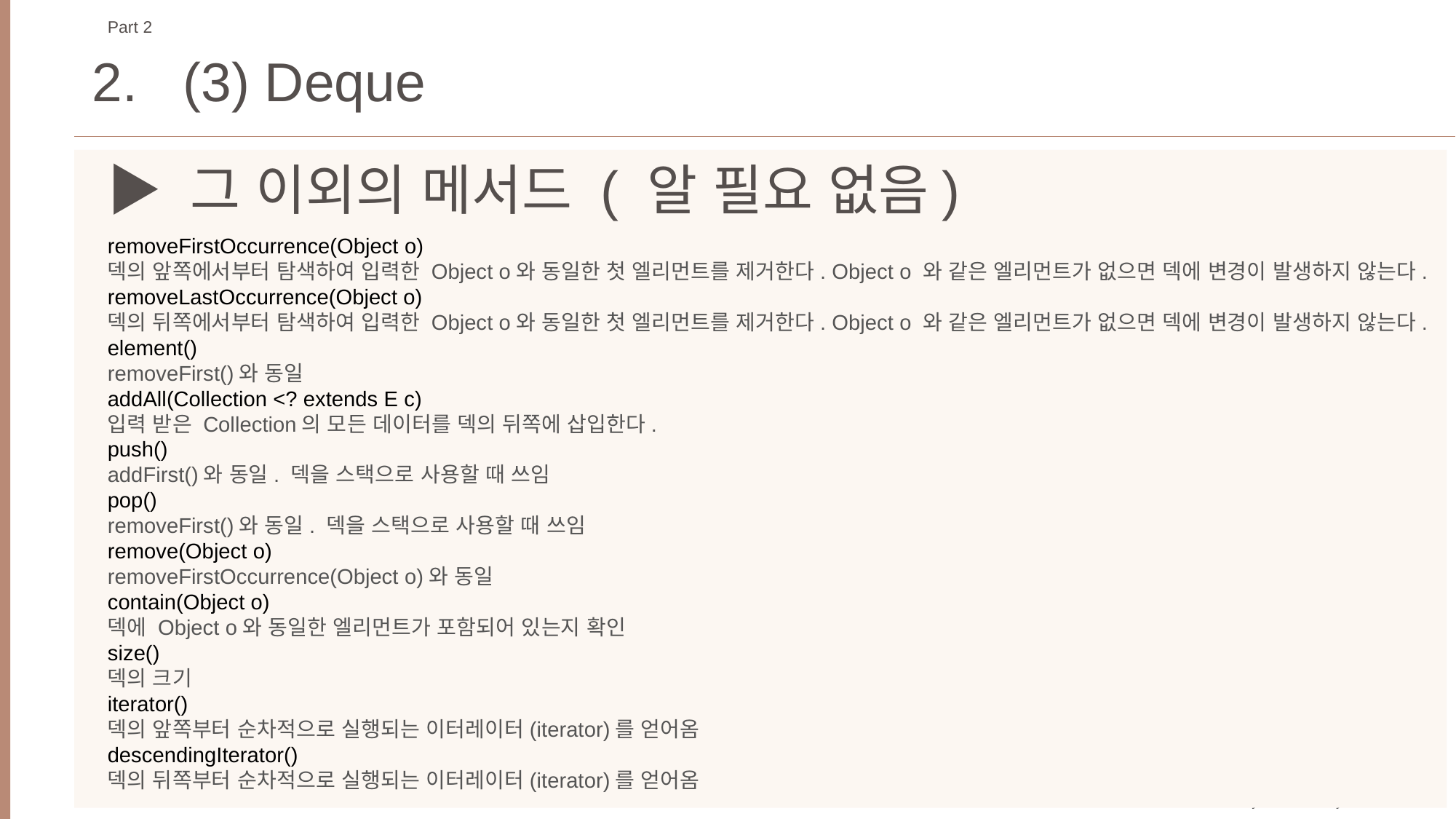

Part 2
2.   (3) Deque

▶ 그 이외의 메서드 ( 알 필요 없음)
removeFirstOccurrence(Object o)
덱의 앞쪽에서부터 탐색하여 입력한 Object o와 동일한 첫 엘리먼트를 제거한다. Object o 와 같은 엘리먼트가 없으면 덱에 변경이 발생하지 않는다.
removeLastOccurrence(Object o)
덱의 뒤쪽에서부터 탐색하여 입력한 Object o와 동일한 첫 엘리먼트를 제거한다. Object o 와 같은 엘리먼트가 없으면 덱에 변경이 발생하지 않는다.
element()
removeFirst()와 동일
addAll(Collection <? extends E c)
입력 받은 Collection의 모든 데이터를 덱의 뒤쪽에 삽입한다.
push()
addFirst()와 동일. 덱을 스택으로 사용할 때 쓰임
pop()
removeFirst()와 동일. 덱을 스택으로 사용할 때 쓰임
remove(Object o)
removeFirstOccurrence(Object o)와 동일
contain(Object o)
덱에 Object o와 동일한 엘리먼트가 포함되어 있는지 확인
size()
덱의 크기
iterator()
덱의 앞쪽부터 순차적으로 실행되는 이터레이터(iterator)를 얻어옴
descendingIterator()
덱의 뒤쪽부터 순차적으로 실행되는 이터레이터(iterator)를 얻어옴